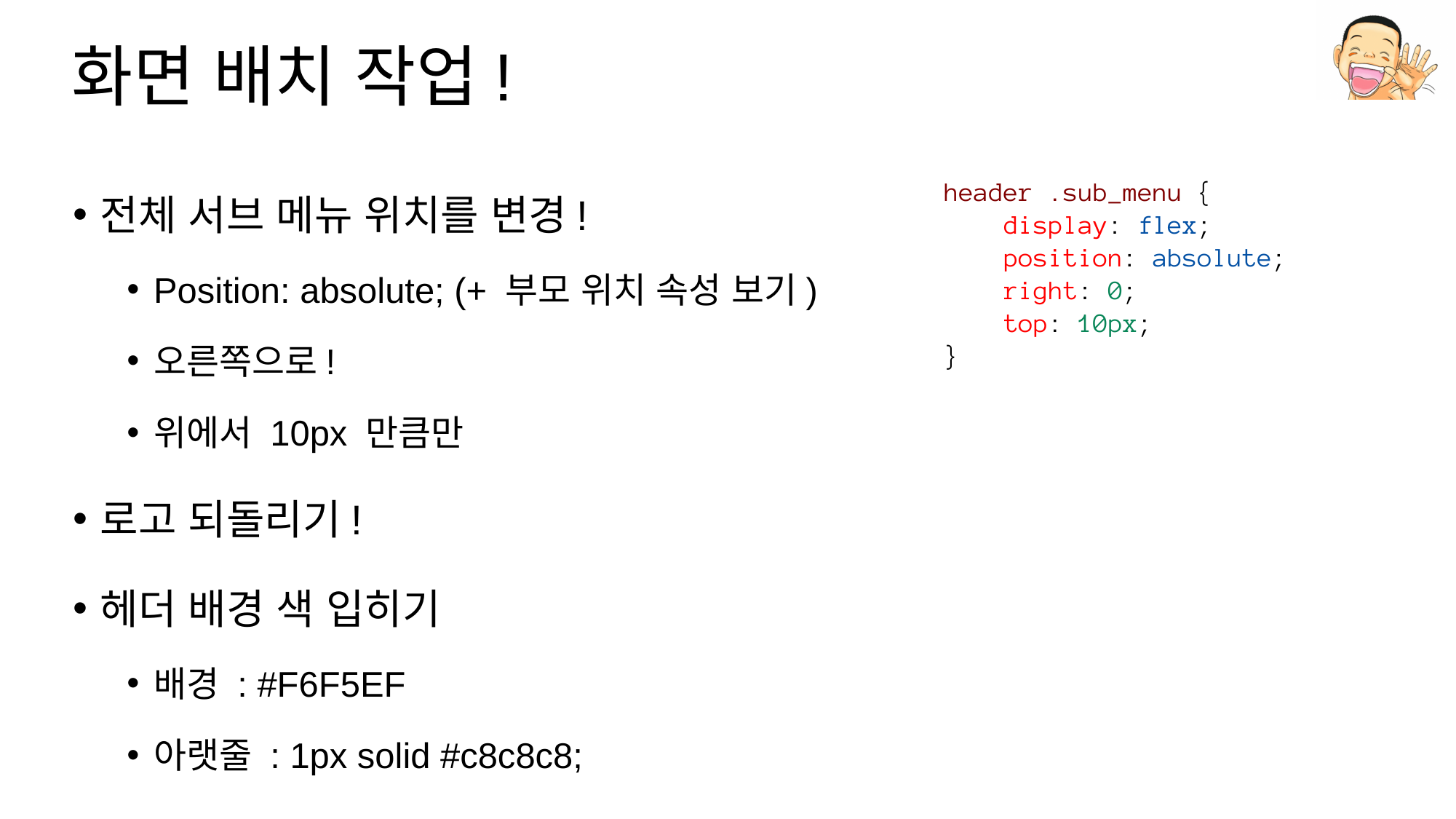

# 화면 배치 작업!
전체 서브 메뉴 위치를 변경!
Position: absolute; (+ 부모 위치 속성 보기)
오른쪽으로!
위에서 10px 만큼만
로고 되돌리기!
헤더 배경 색 입히기
배경 : #F6F5EF
아랫줄 : 1px solid #c8c8c8;
header .sub_menu {
    display: flex;
    position: absolute;
    right: 0;
    top: 10px;
}